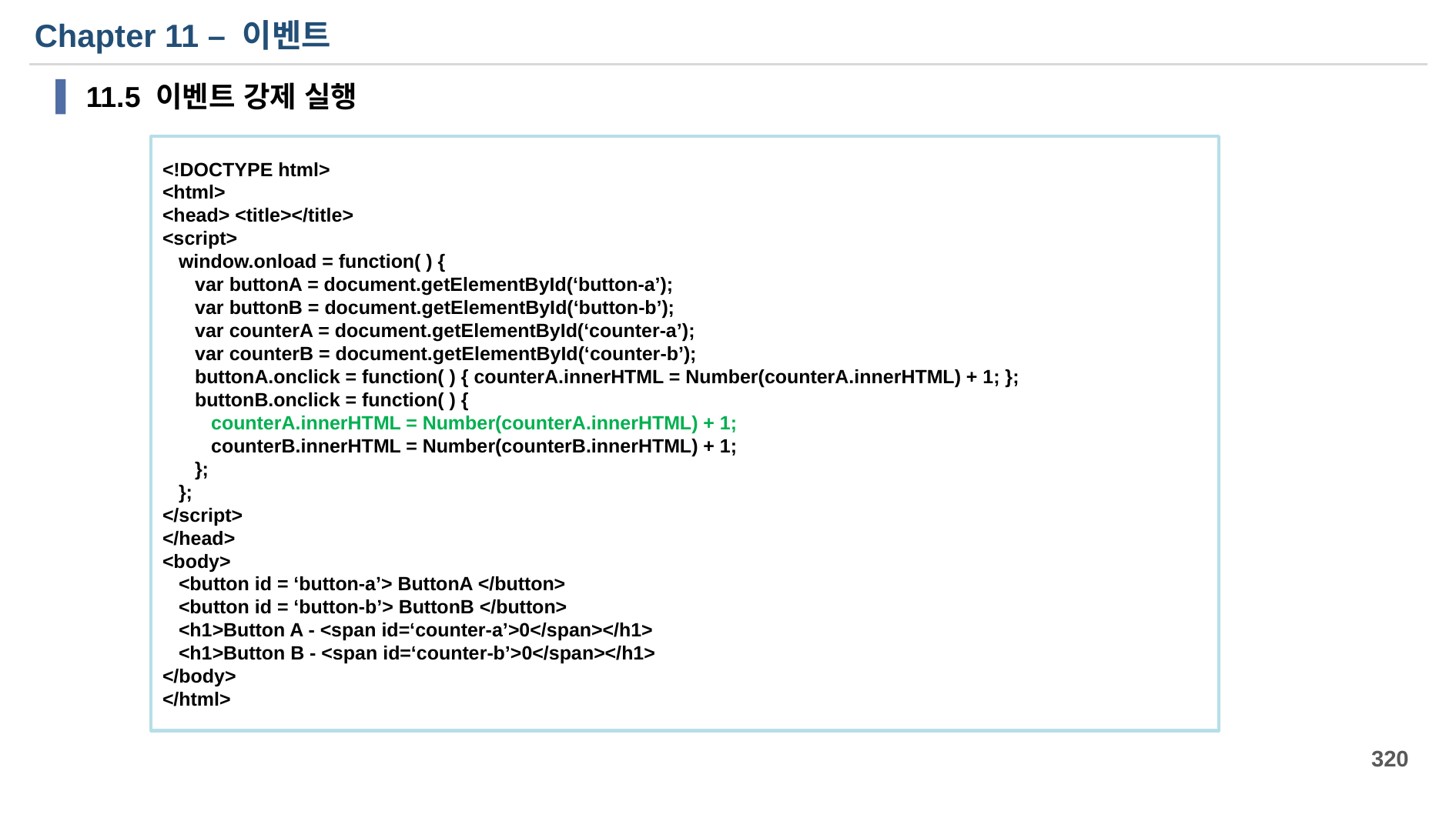

# Chapter 11 – 이벤트
11.5 이벤트 강제 실행

<!DOCTYPE html>
<html>
<head> <title></title>
<script>
   window.onload = function( ) {
      var buttonA = document.getElementById(‘button-a’);
      var buttonB = document.getElementById(‘button-b’);
      var counterA = document.getElementById(‘counter-a’);
      var counterB = document.getElementById(‘counter-b’);
      buttonA.onclick = function( ) { counterA.innerHTML = Number(counterA.innerHTML) + 1; };
      buttonB.onclick = function( ) {
         counterA.innerHTML = Number(counterA.innerHTML) + 1;
         counterB.innerHTML = Number(counterB.innerHTML) + 1;
      };
   };
</script>
</head>
<body>
   <button id = ‘button-a’> ButtonA </button>
   <button id = ‘button-b’> ButtonB </button>
   <h1>Button A - <span id=‘counter-a’>0</span></h1>
   <h1>Button B - <span id=‘counter-b’>0</span></h1>
</body>
</html>
320